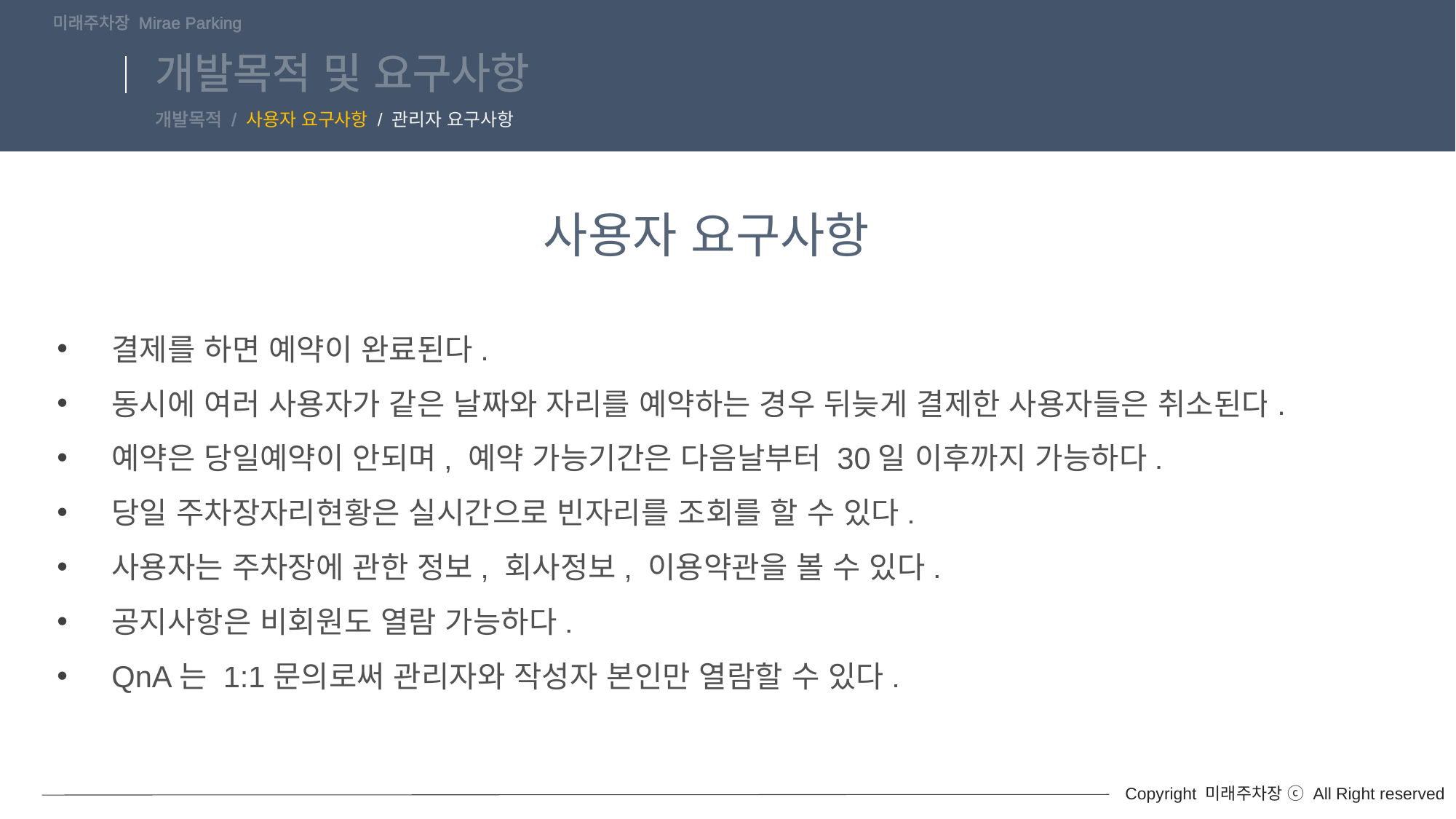

미래주차장 Mirae Parking
# 개발목적 및 요구사항

개발목적 / 사용자 요구사항 / 관리자 요구사항
사용자 요구사항

결제를 하면 예약이 완료된다.
동시에 여러 사용자가 같은 날짜와 자리를 예약하는 경우 뒤늦게 결제한 사용자들은 취소된다.
예약은 당일예약이 안되며, 예약 가능기간은 다음날부터 30일 이후까지 가능하다.
당일 주차장자리현황은 실시간으로 빈자리를 조회를 할 수 있다.
사용자는 주차장에 관한 정보, 회사정보, 이용약관을 볼 수 있다.
공지사항은 비회원도 열람 가능하다.
QnA는 1:1문의로써 관리자와 작성자 본인만 열람할 수 있다.